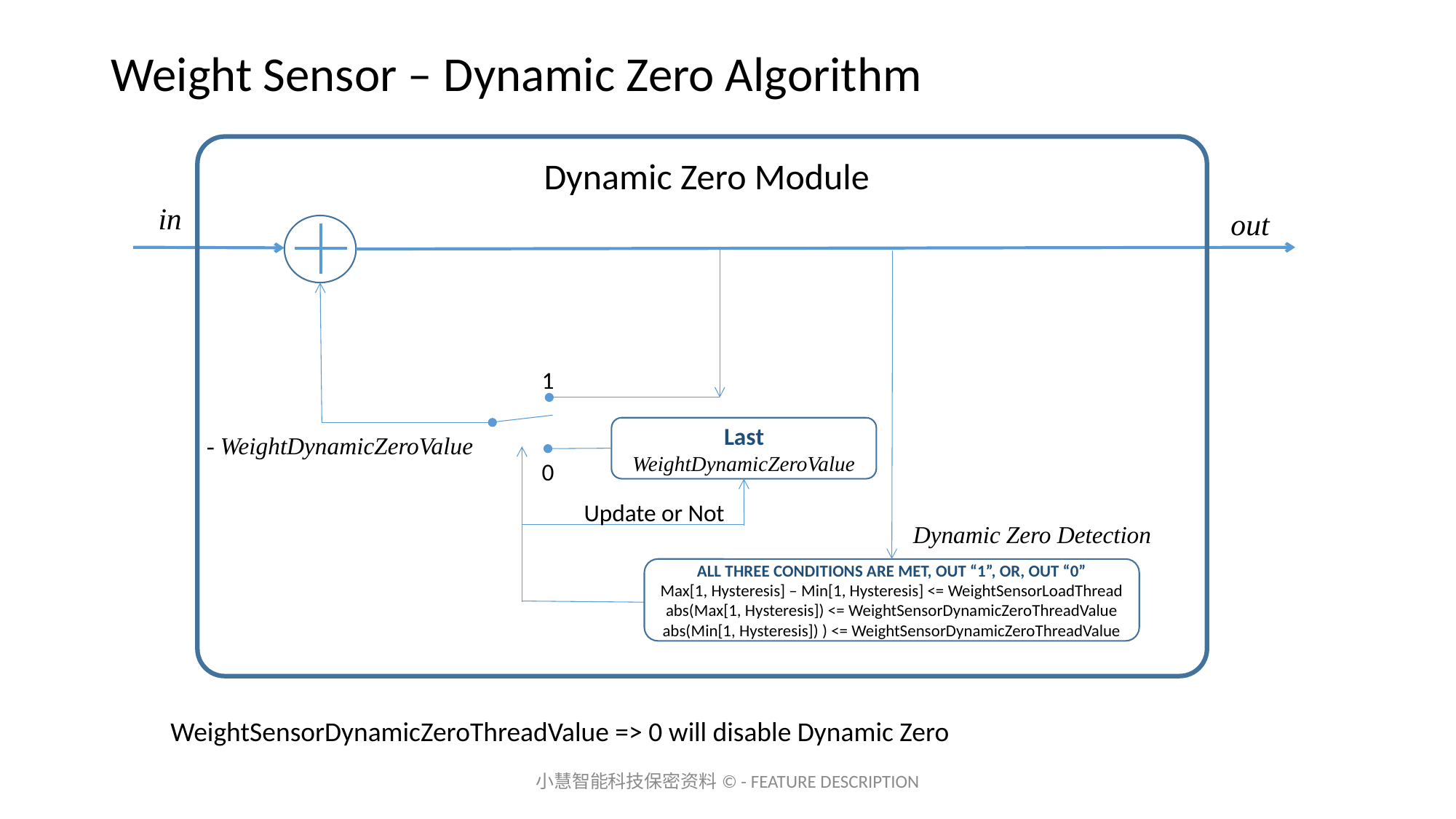

# Weight Sensor – Dynamic Zero Algorithm

Dynamic Zero Module
in
out

1
Last WeightDynamicZeroValue
- WeightDynamicZeroValue
0
Update or Not
Dynamic Zero Detection
ALL THREE CONDITIONS ARE MET, OUT “1”, OR, OUT “0”
Max[1, Hysteresis] – Min[1, Hysteresis] <= WeightSensorLoadThread
abs(Max[1, Hysteresis]) <= WeightSensorDynamicZeroThreadValue
abs(Min[1, Hysteresis]) ) <= WeightSensorDynamicZeroThreadValue
WeightSensorDynamicZeroThreadValue => 0 will disable Dynamic Zero

小慧智能科技保密资料© - FEATURE DESCRIPTION
8